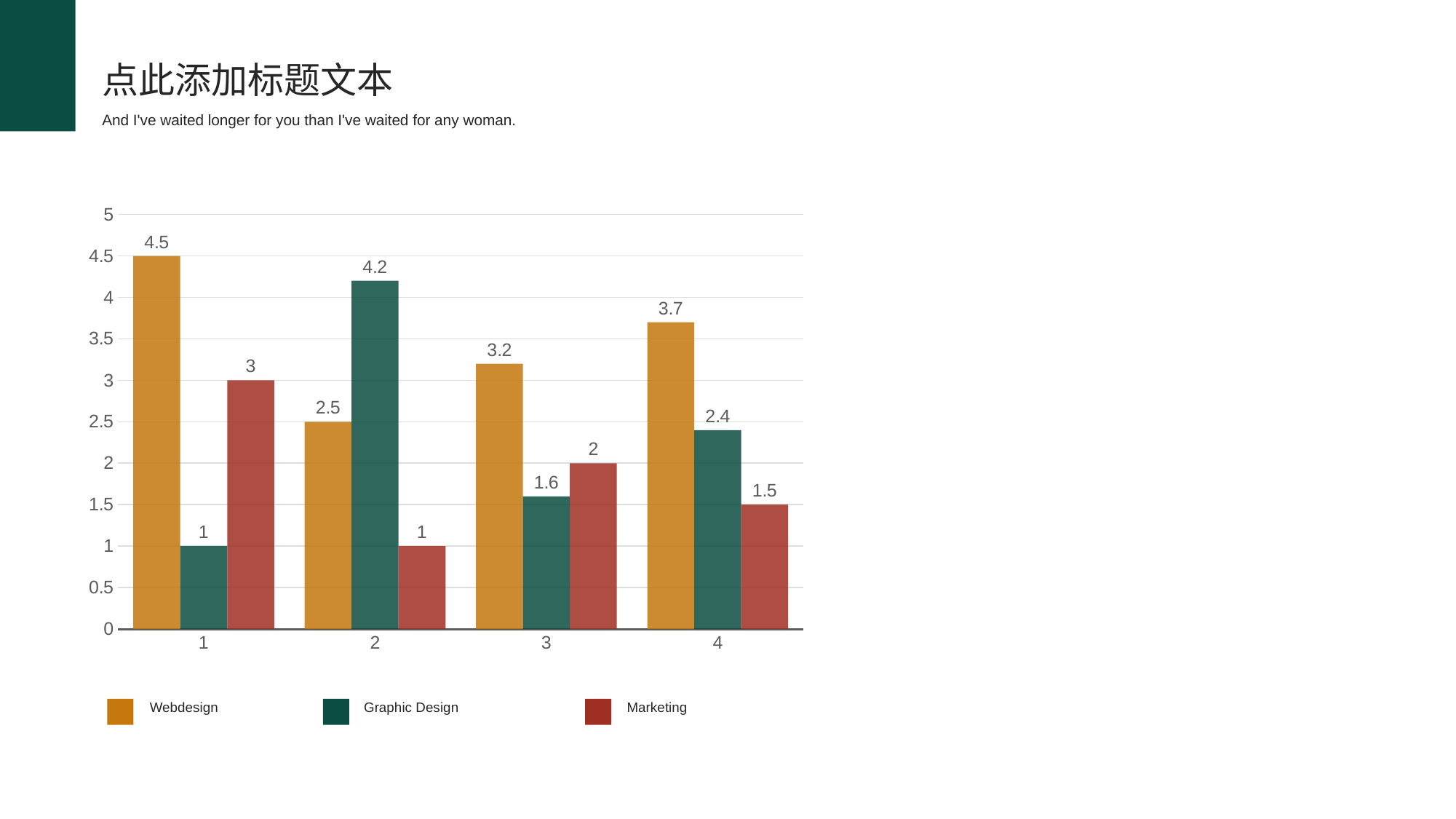

点此添加标题文本
And I've waited longer for you than I've waited for any woman.

### Chart

| Category |  |  |  |
|---|---|---|---|
Webdesign
Graphic Design
Marketing